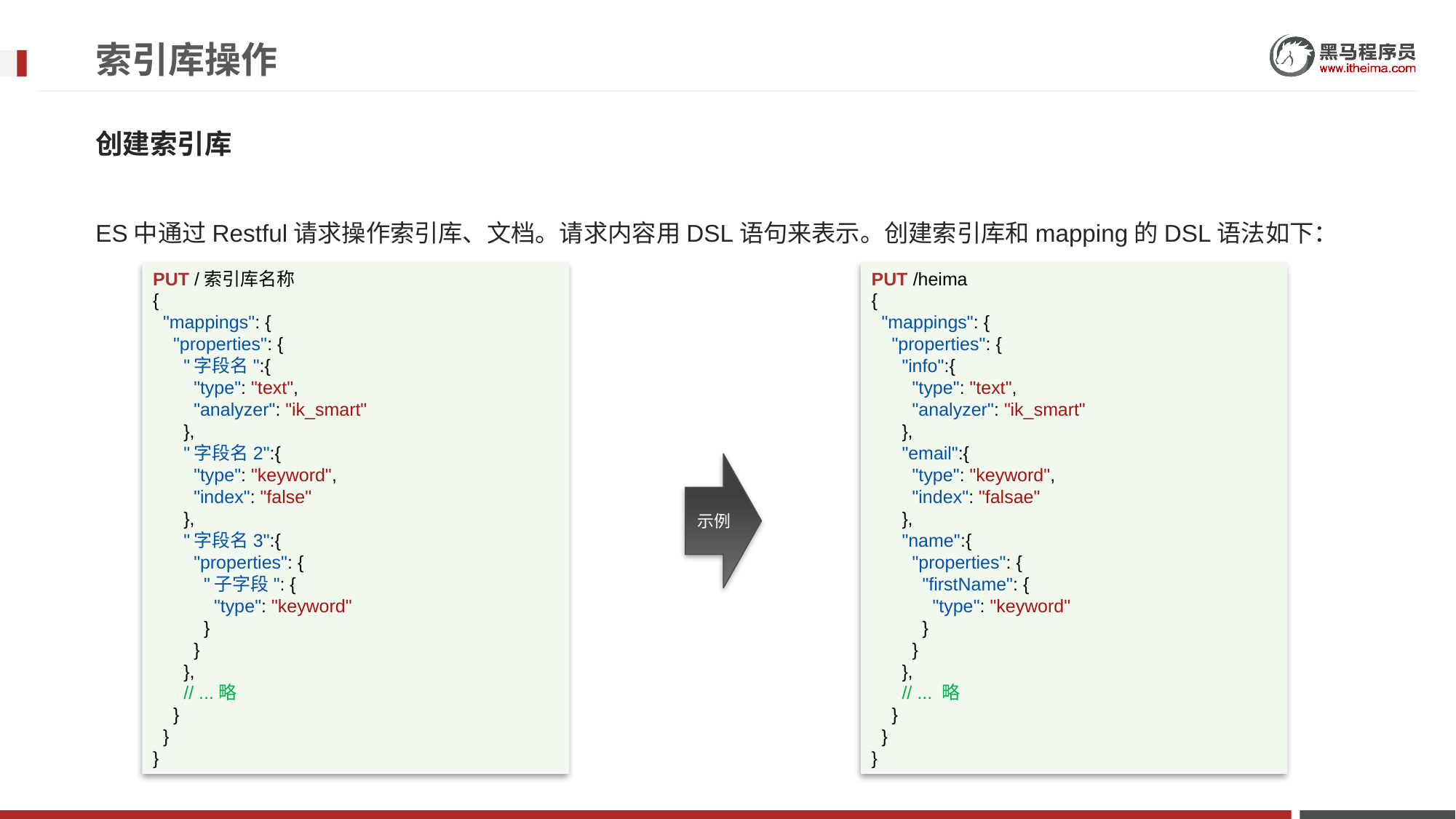

# 索引库操作
创建索引库
ES中通过Restful请求操作索引库、文档。请求内容用DSL语句来表示。创建索引库和mapping的DSL语法如下：
PUT /索引库名称
{
  "mappings": {
    "properties": {
      "字段名":{
        "type": "text",
        "analyzer": "ik_smart"
      },
      "字段名2":{
        "type": "keyword",
        "index": "false"
      },
      "字段名3":{
        "properties": {
          "子字段": {
            "type": "keyword"
          }
        }
      },
      // ...略
    }
  }
}
PUT /heima
{
  "mappings": {
    "properties": {
      "info":{
        "type": "text",
        "analyzer": "ik_smart"
      },
      "email":{
        "type": "keyword",
        "index": "falsae"
      },
      "name":{
        "properties": {
          "firstName": {
            "type": "keyword"
          }
        }
      },
      // ... 略
    }
  }
}
示例